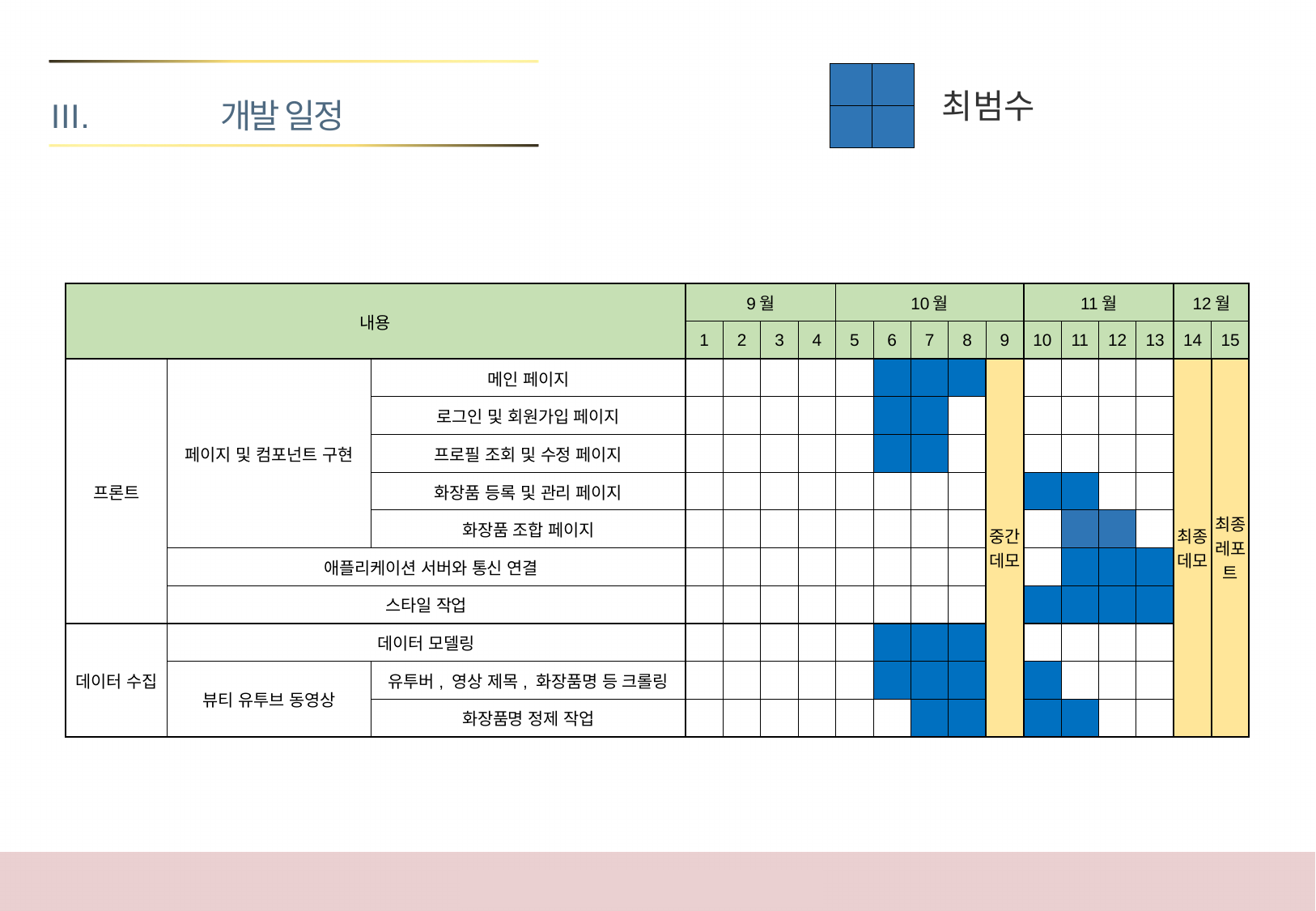

개발 일정
|  |  |
| --- | --- |
|  |  |
최범수
| 내용 |  |  | 9월 |  |  |  | 10월 |  |  |  |  | 11월 |  |  |  | 12월 |  |
| --- | --- | --- | --- | --- | --- | --- | --- | --- | --- | --- | --- | --- | --- | --- | --- | --- | --- |
|  |  |  | 1 | 2 | 3 | 4 | 5 | 6 | 7 | 8 | 9 | 10 | 11 | 12 | 13 | 14 | 15 |
| 프론트 | 페이지 및 컴포넌트 구현 | 메인 페이지 |  |  |  |  |  |  |  |  | 중간 데모 |  |  |  |  | 최종 데모 | 최종 레포트 |
|  |  | 로그인 및 회원가입 페이지 |  |  |  |  |  |  |  |  |  |  |  |  |  |  |  |
|  |  | 프로필 조회 및 수정 페이지 |  |  |  |  |  |  |  |  |  |  |  |  |  |  |  |
|  |  | 화장품 등록 및 관리 페이지 |  |  |  |  |  |  |  |  |  |  |  |  |  |  |  |
|  |  | 화장품 조합 페이지 |  |  |  |  |  |  |  |  |  |  |  |  |  |  |  |
|  | 애플리케이션 서버와 통신 연결 |  |  |  |  |  |  |  |  |  |  |  |  |  |  |  |  |
|  | 스타일 작업 |  |  |  |  |  |  |  |  |  |  |  |  |  |  |  |  |
| 데이터 수집 | 데이터 모델링 |  |  |  |  |  |  |  |  |  |  |  |  |  |  |  |  |
|  | 뷰티 유투브 동영상 | 유투버, 영상 제목, 화장품명 등 크롤링 |  |  |  |  |  |  |  |  |  |  |  |  |  |  |  |
|  |  | 화장품명 정제 작업 |  |  |  |  |  |  |  |  |  |  |  |  |  |  |  |